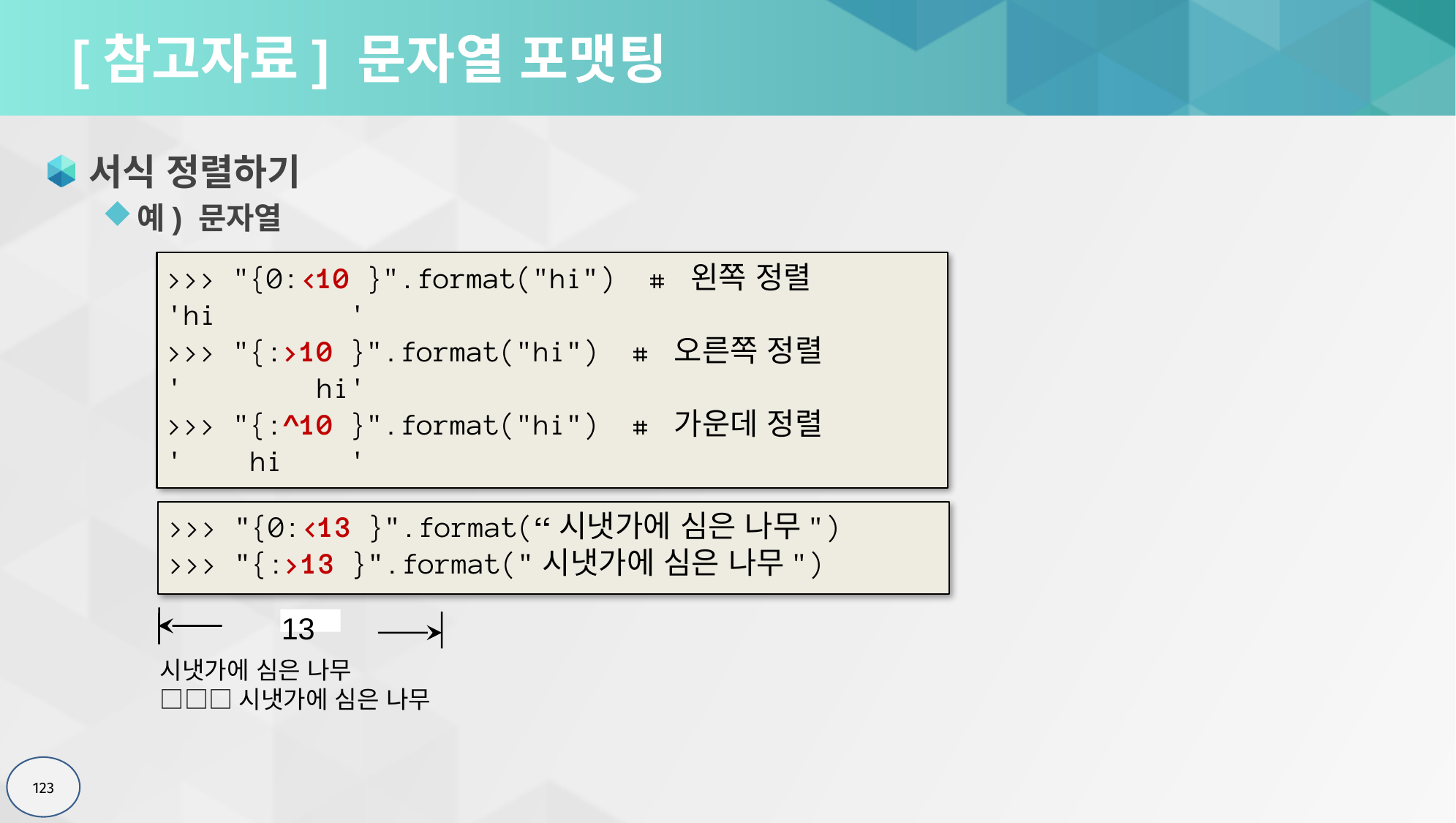

# [참고자료] 문자열 포맷팅
서식 정렬하기
예) 문자열

>>> "{0:<10 }".format("hi")  # 왼쪽 정렬
'hi        '
>>> "{:>10 }".format("hi")  # 오른쪽 정렬
'        hi'
>>> "{:^10 }".format("hi")  # 가운데 정렬
'    hi    '

>>> "{0:<13 }".format(“시냇가에 심은 나무")
>>> "{:>13 }".format("시냇가에 심은 나무")

13

시냇가에 심은 나무
□□□시냇가에 심은 나무